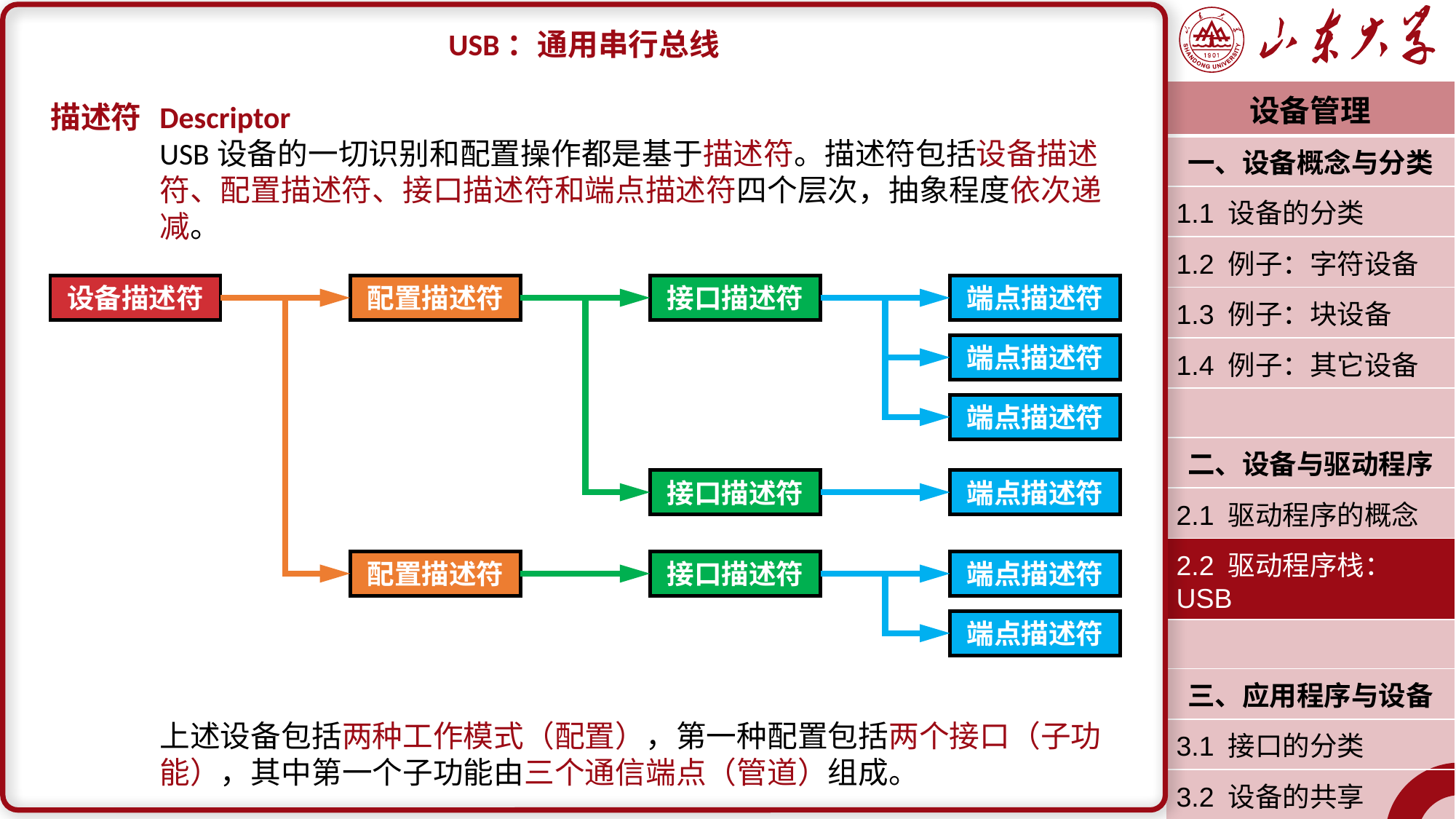

USB：通用串行总线

描述符	Descriptor
	USB设备的一切识别和配置操作都是基于描述符。描述符包括设备描述	符、配置描述符、接口描述符和端点描述符四个层次，抽象程度依次递	减。

	上述设备包括两种工作模式（配置），第一种配置包括两个接口（子功	能），其中第一个子功能由三个通信端点（管道）组成。
| 设备管理 |
| --- |
| 一、设备概念与分类 |
| 1.1 设备的分类 |
| 1.2 例子：字符设备 |
| 1.3 例子：块设备 |
| 1.4 例子：其它设备 |
|  |
| 二、设备与驱动程序 |
| 2.1 驱动程序的概念 |
| 2.2 驱动程序栈：USB |
|  |
| 三、应用程序与设备 |
| 3.1 接口的分类 |
| 3.2 设备的共享 |
| 潘润宇 2023.04 |
设备描述符
配置描述符
接口描述符
端点描述符
端点描述符
端点描述符
接口描述符
端点描述符
配置描述符
接口描述符
端点描述符
端点描述符